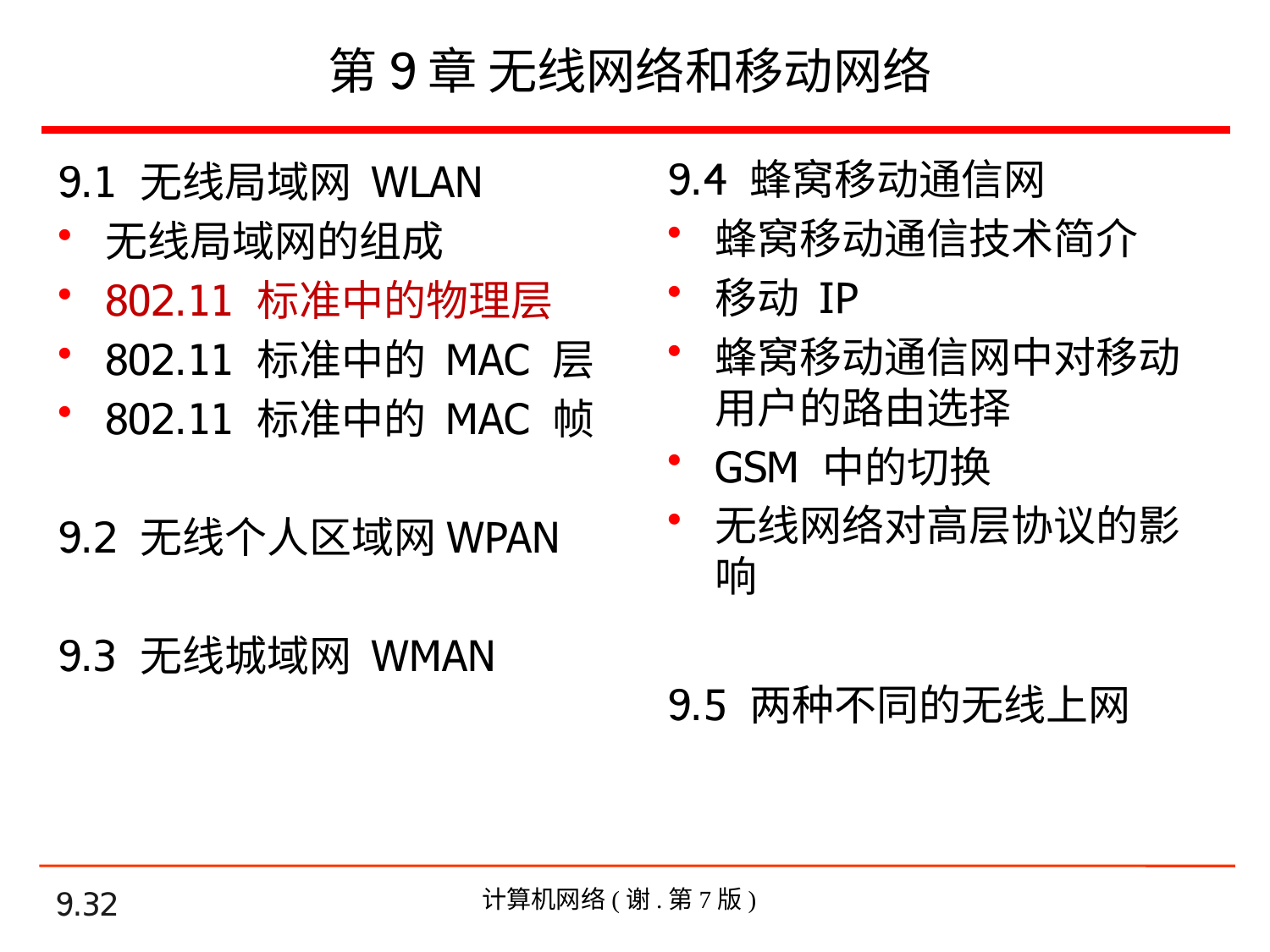

# 第9章 无线网络和移动网络
9.4 蜂窝移动通信网
蜂窝移动通信技术简介
移动 IP
蜂窝移动通信网中对移动用户的路由选择
GSM 中的切换
无线网络对高层协议的影响

9.5 两种不同的无线上网

9.1 无线局域网 WLAN
无线局域网的组成
802.11 标准中的物理层
802.11 标准中的 MAC 层
802.11 标准中的 MAC 帧

9.2 无线个人区域网WPAN

9.3 无线城域网 WMAN